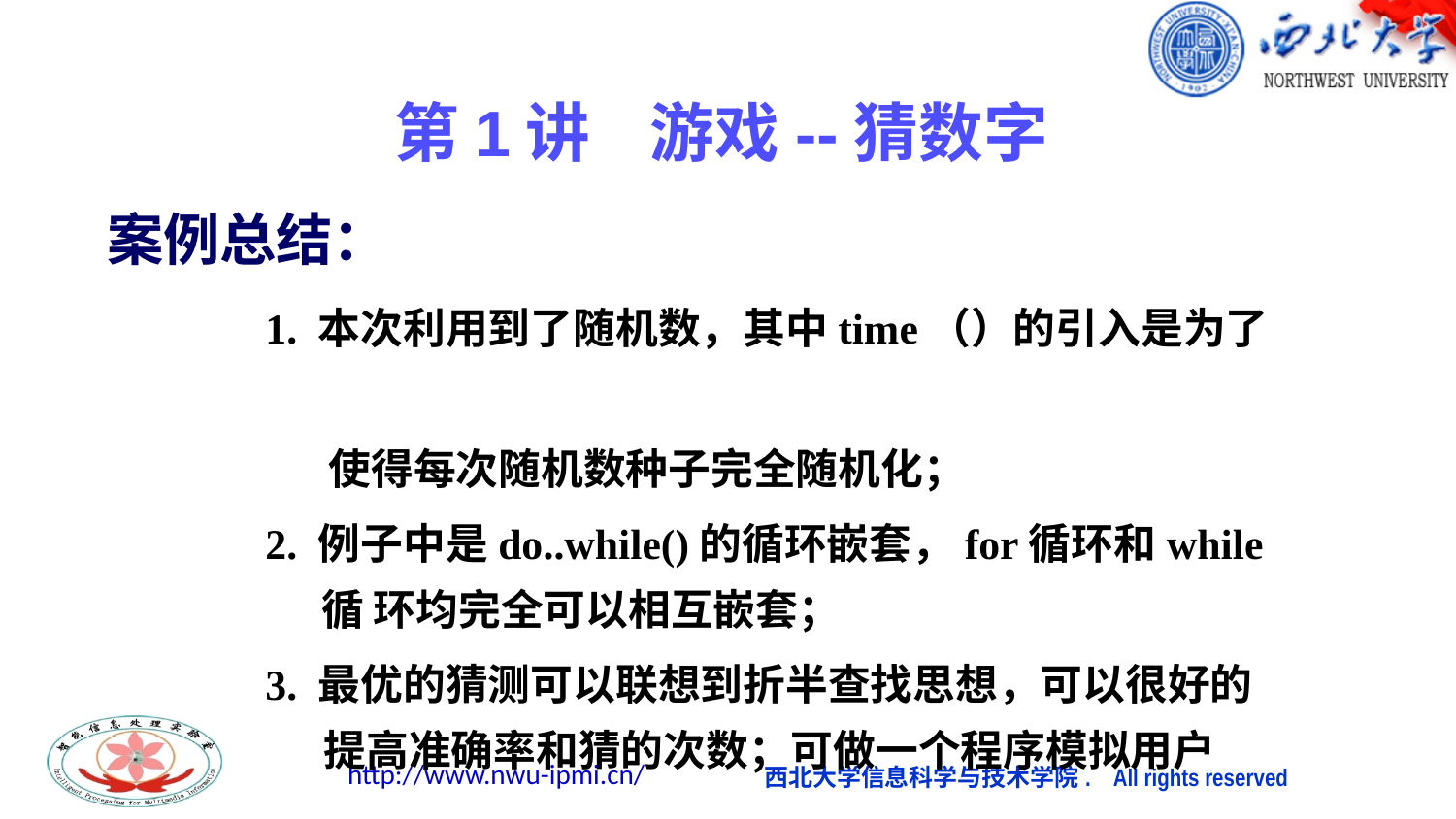

# 第1讲    游戏--猜数字
案例总结：
1. 本次利用到了随机数，其中time（）的引入是为了
使得每次随机数种子完全随机化；
2. 例子中是do..while()的循环嵌套，for循环和while循 环均完全可以相互嵌套；
3. 最优的猜测可以联想到折半查找思想，可以很好的 提高准确率和猜的次数；可做一个程序模拟用户